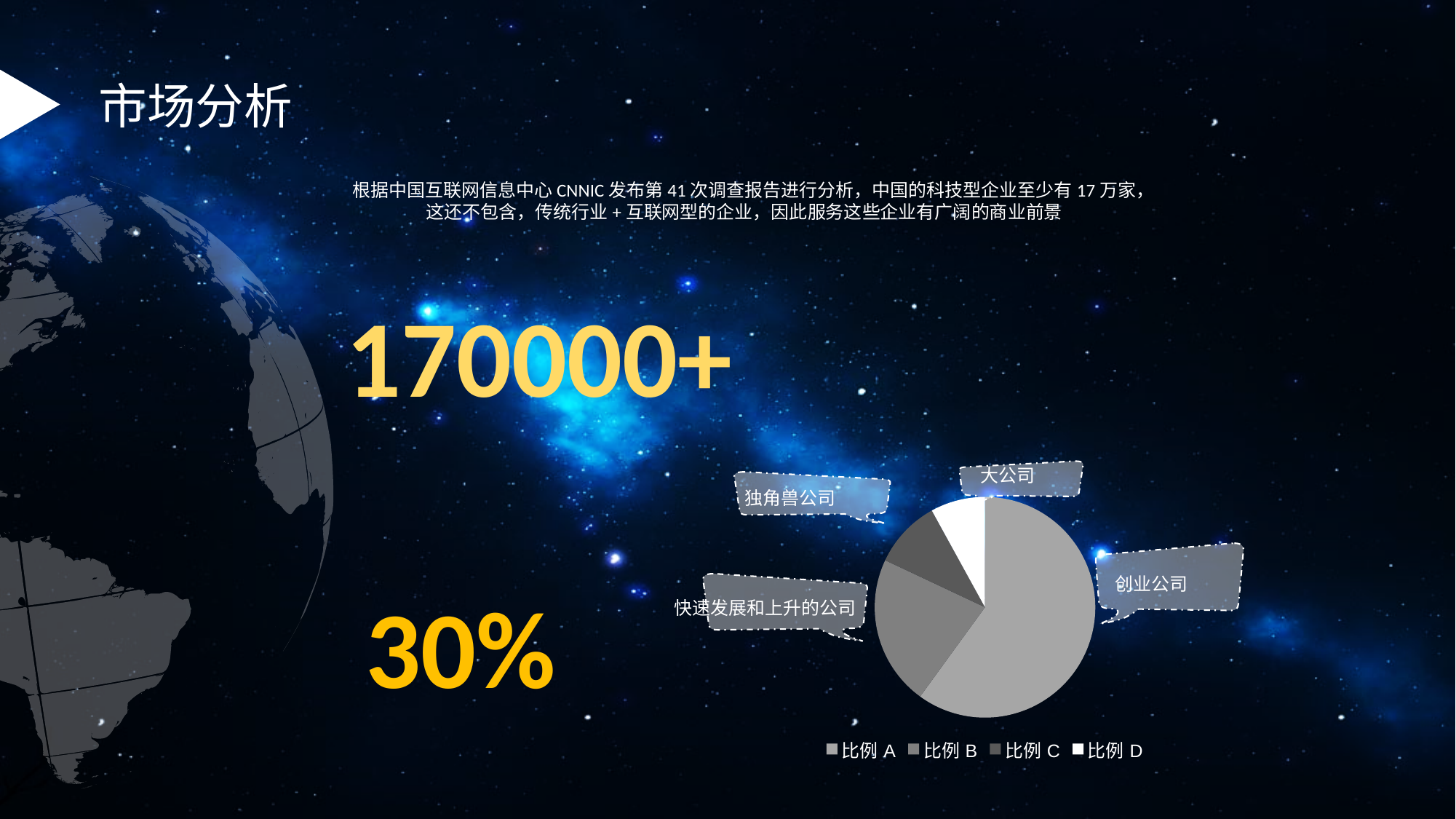

市场分析

根据中国互联网信息中心CNNIC发布第41次调查报告进行分析，中国的科技型企业至少有17万家，这还不包含，传统行业+互联网型的企业，因此服务这些企业有广阔的商业前景

170000+
大公司

独角兽公司

### Chart

| Category | 销售额 |
|---|---|
| 比例A | 60.0 |
| 比例B | 22.0 |
| 比例C | 10.0 |
| 比例D | 8.0 |
创业公司
30%

快速发展和上升的公司
.